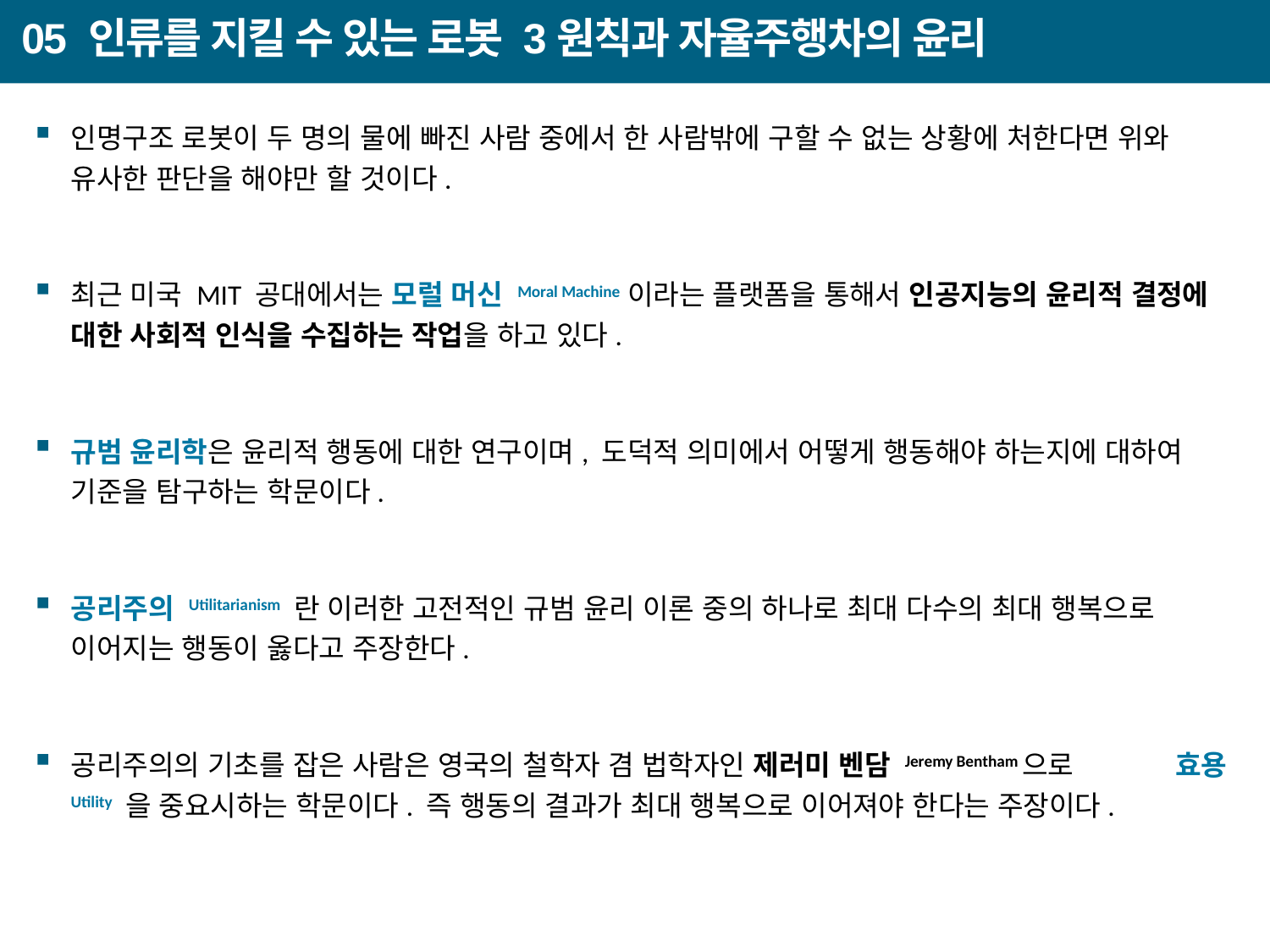

# 05 인류를 지킬 수 있는 로봇 3원칙과 자율주행차의 윤리
인명구조 로봇이 두 명의 물에 빠진 사람 중에서 한 사람밖에 구할 수 없는 상황에 처한다면 위와 유사한 판단을 해야만 할 것이다.

최근 미국 MIT 공대에서는 모럴 머신 Moral Machine 이라는 플랫폼을 통해서 인공지능의 윤리적 결정에 대한 사회적 인식을 수집하는 작업을 하고 있다.

규범 윤리학은 윤리적 행동에 대한 연구이며, 도덕적 의미에서 어떻게 행동해야 하는지에 대하여 기준을 탐구하는 학문이다.

공리주의 Utilitarianism 란 이러한 고전적인 규범 윤리 이론 중의 하나로 최대 다수의 최대 행복으로 이어지는 행동이 옳다고 주장한다.

공리주의의 기초를 잡은 사람은 영국의 철학자 겸 법학자인 제러미 벤담 Jeremy Bentham으로             효용 Utility 을 중요시하는 학문이다. 즉 행동의 결과가 최대 행복으로 이어져야 한다는 주장이다.